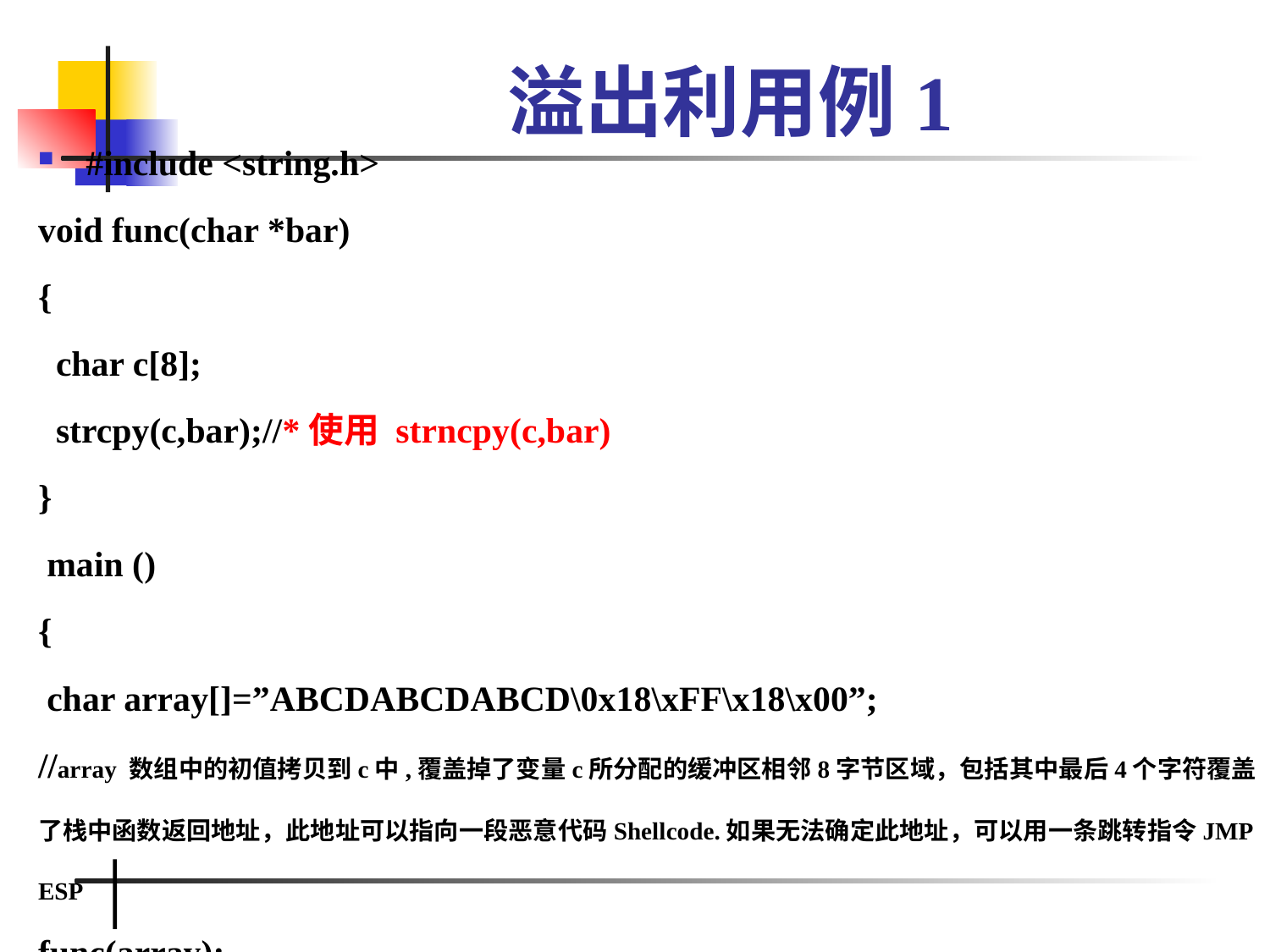

# 溢出利用例1
#include <string.h>
void func(char *bar)
{
  char c[8];
  strcpy(c,bar);//*使用 strncpy(c,bar)
}
 main ()
{
 char array[]=”ABCDABCDABCD\0x18\xFF\x18\x00”;
//array 数组中的初值拷贝到c中,覆盖掉了变量c所分配的缓冲区相邻8字节区域，包括其中最后4个字符覆盖了栈中函数返回地址，此地址可以指向一段恶意代码Shellcode.如果无法确定此地址，可以用一条跳转指令JMP ESP
func(array);
}